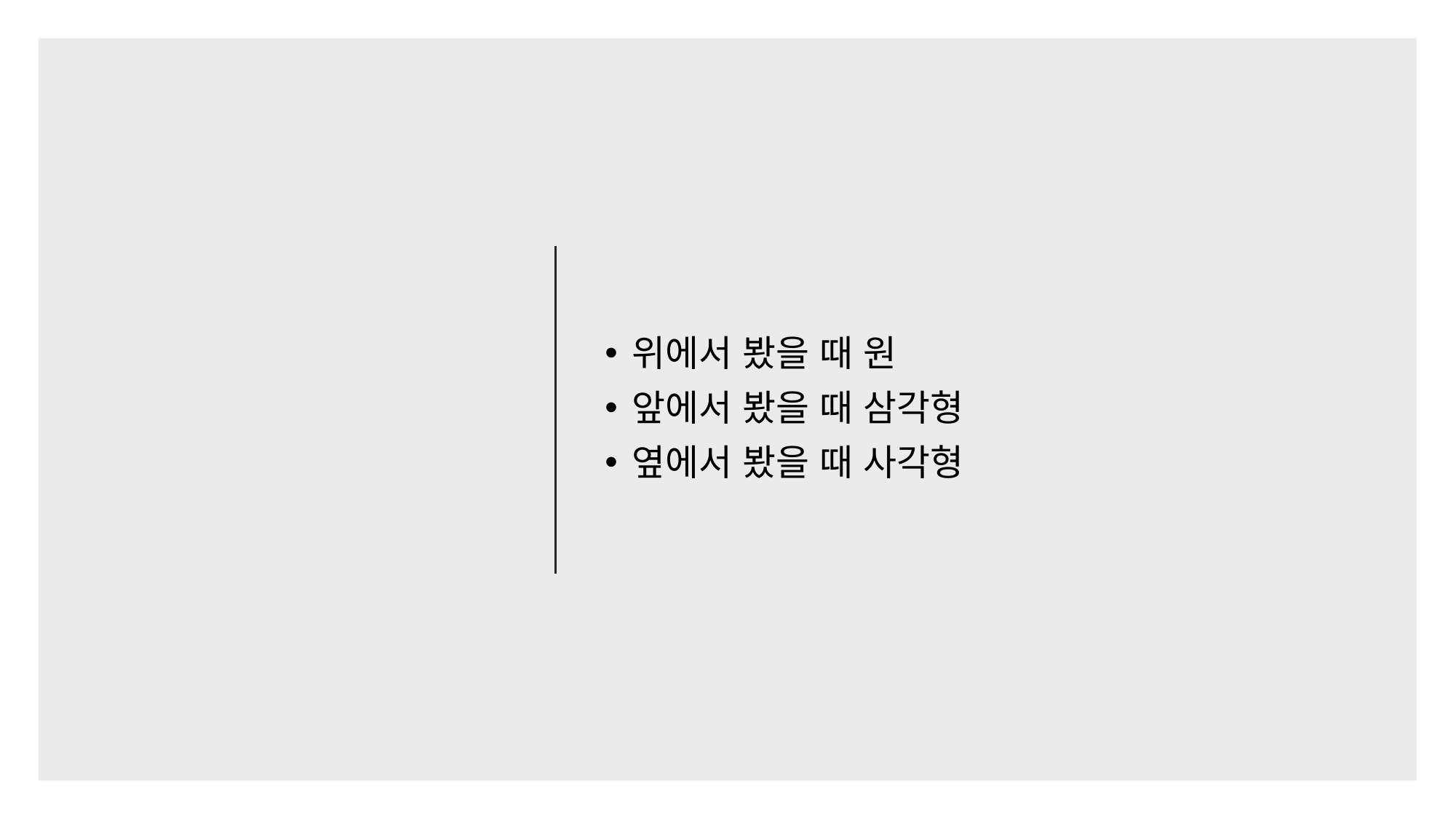

#
위에서 봤을 때 원
앞에서 봤을 때 삼각형
옆에서 봤을 때 사각형